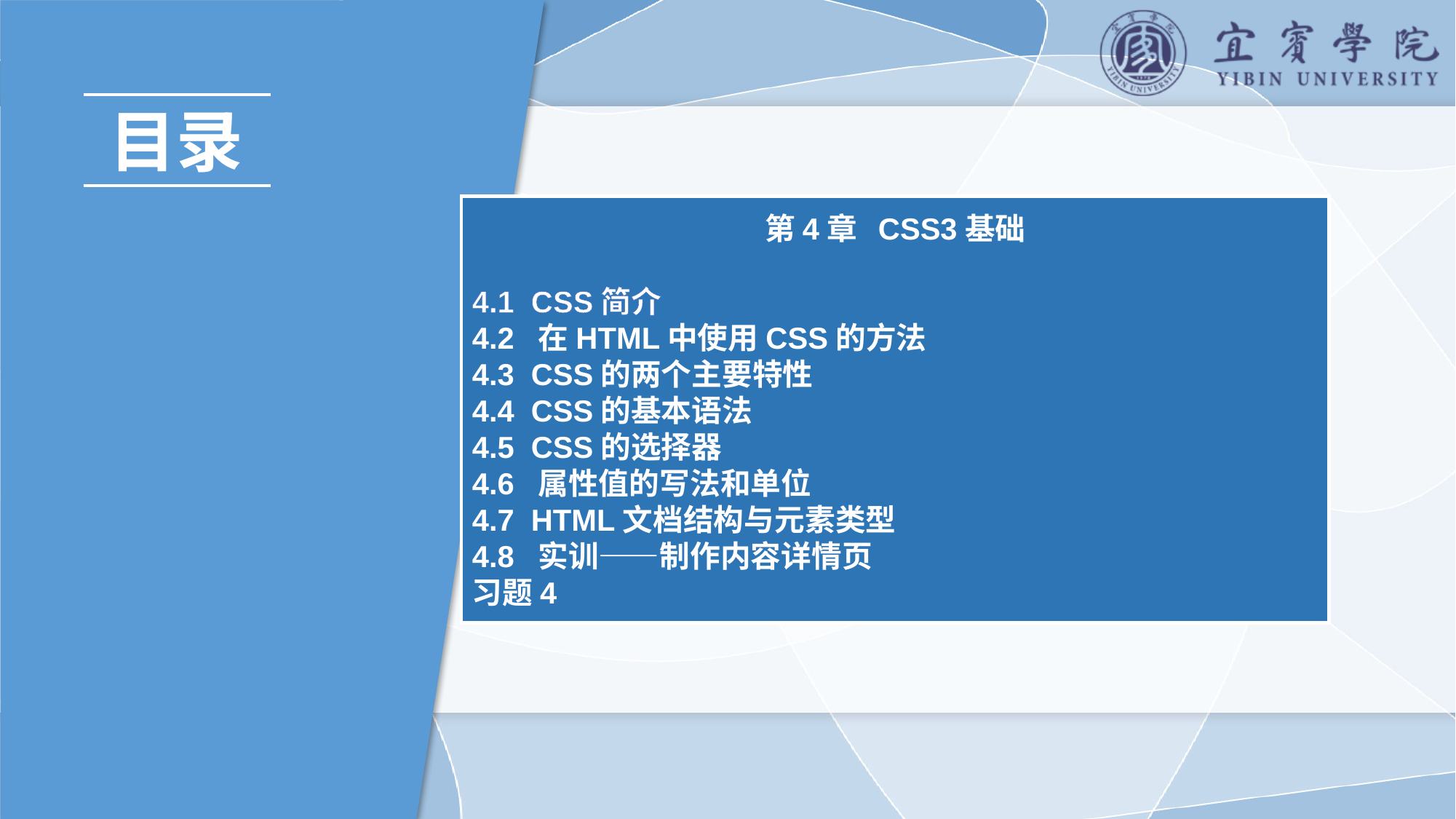

目录
第4章  CSS3基础

4.1  CSS简介
4.2  在HTML中使用CSS的方法
4.3  CSS的两个主要特性
4.4  CSS的基本语法
4.5  CSS的选择器
4.6  属性值的写法和单位
4.7  HTML文档结构与元素类型
4.8  实训——制作内容详情页
习题4